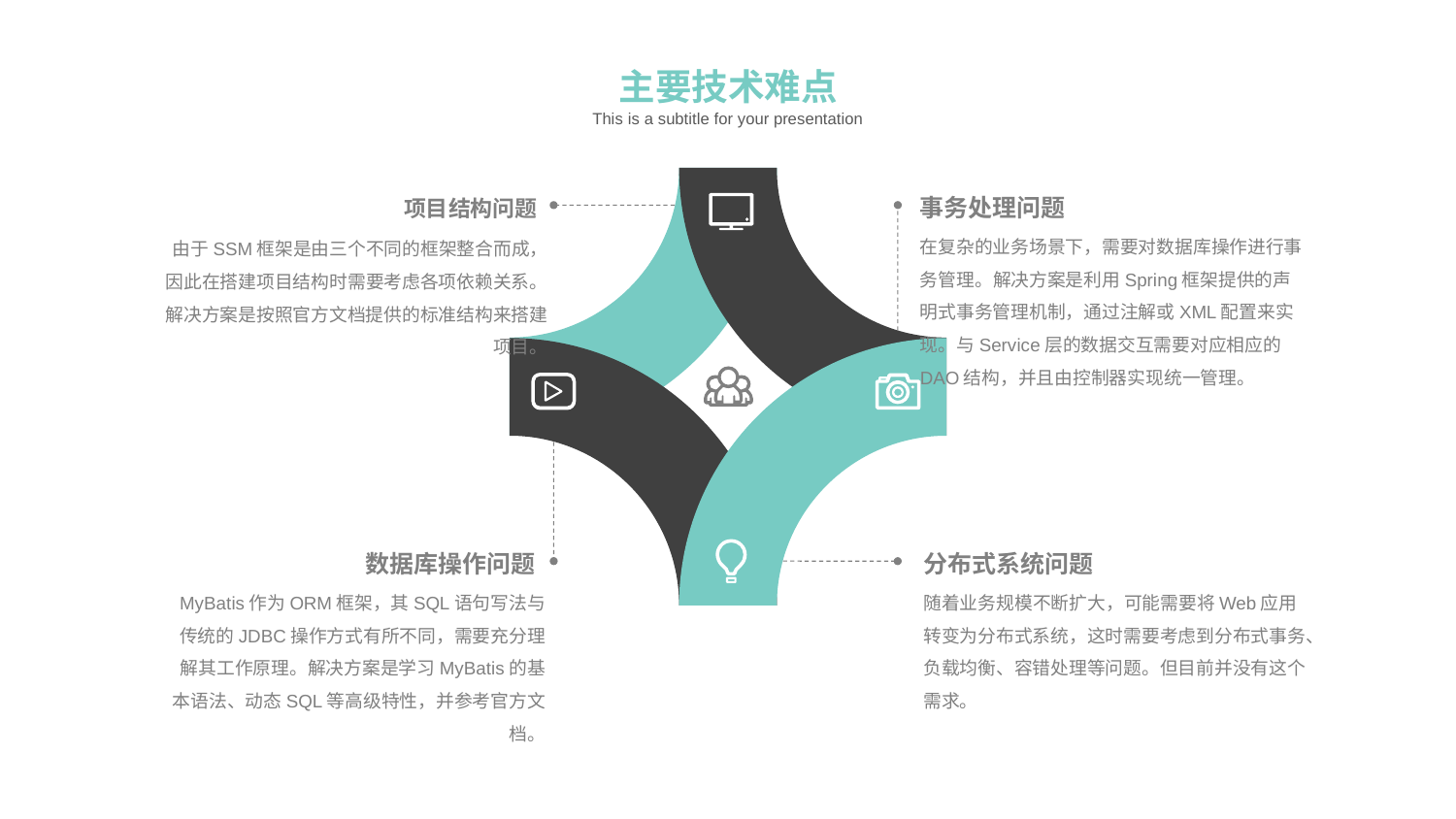

主要技术难点
This is a subtitle for your presentation

事务处理问题
在复杂的业务场景下，需要对数据库操作进行事务管理。解决方案是利用Spring框架提供的声明式事务管理机制，通过注解或XML配置来实现。与Service层的数据交互需要对应相应的DAO结构，并且由控制器实现统一管理。
项目结构问题
由于SSM框架是由三个不同的框架整合而成，因此在搭建项目结构时需要考虑各项依赖关系。解决方案是按照官方文档提供的标准结构来搭建项目。
数据库操作问题
MyBatis作为ORM框架，其SQL语句写法与传统的JDBC操作方式有所不同，需要充分理解其工作原理。解决方案是学习MyBatis的基本语法、动态SQL等高级特性，并参考官方文档。
分布式系统问题
随着业务规模不断扩大，可能需要将Web应用转变为分布式系统，这时需要考虑到分布式事务、负载均衡、容错处理等问题。但目前并没有这个需求。